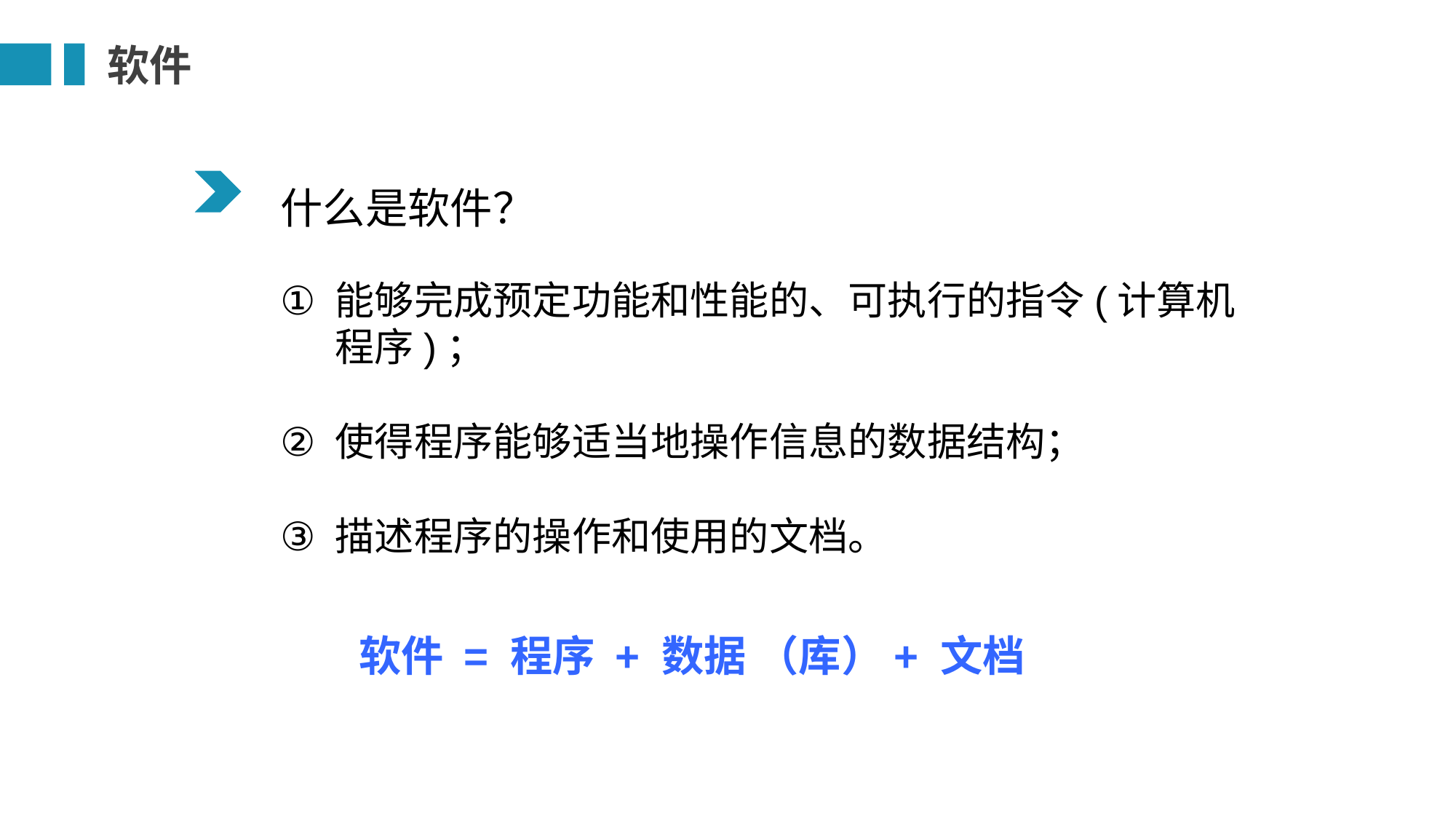

软件

什么是软件？

能够完成预定功能和性能的、可执行的指令(计算机程序)；

使得程序能够适当地操作信息的数据结构；

描述程序的操作和使用的文档。

软件 = 程序 + 数据 （库）+ 文档
18